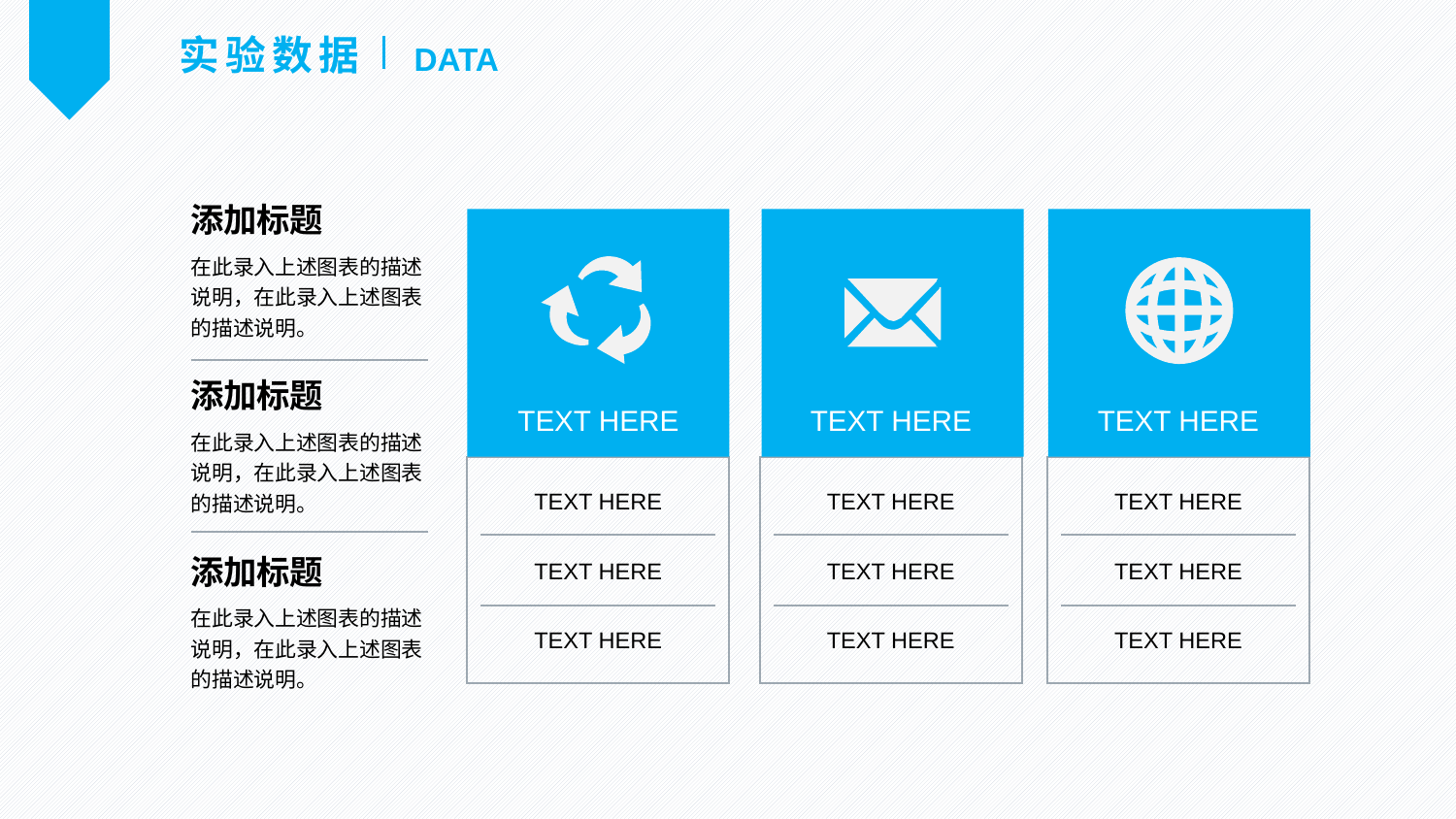

实验数据
DATA
添加标题

TEXT HERE

TEXT HERE

TEXT HERE
在此录入上述图表的描述说明，在此录入上述图表的描述说明。

添加标题
在此录入上述图表的描述说明，在此录入上述图表的描述说明。

TEXT HERE
TEXT HERE
TEXT HERE

TEXT HERE
TEXT HERE
TEXT HERE

TEXT HERE
TEXT HERE
TEXT HERE
添加标题
在此录入上述图表的描述说明，在此录入上述图表的描述说明。
延时符